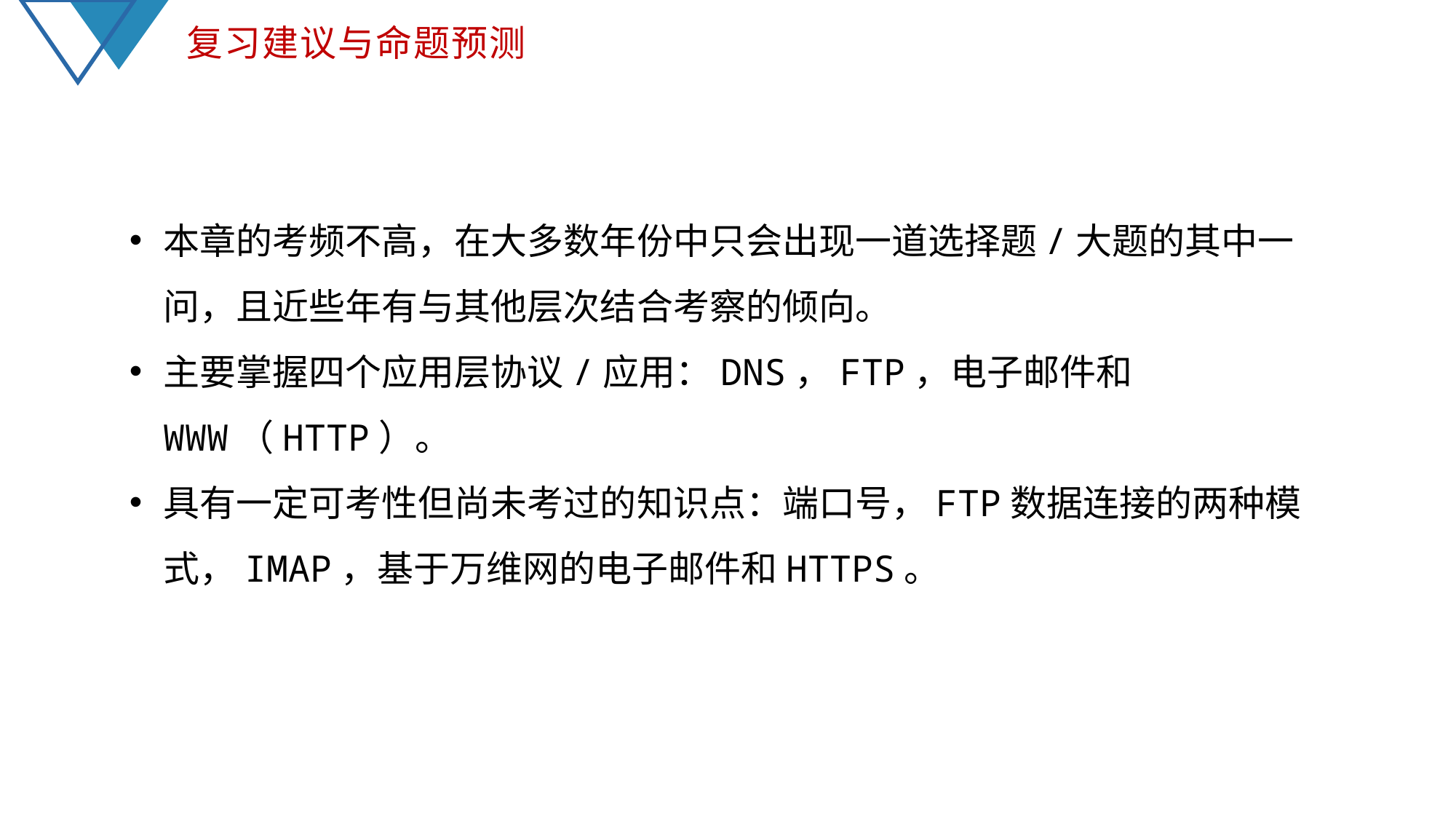

复习建议与命题预测

本章的考频不高，在大多数年份中只会出现一道选择题/大题的其中一问，且近些年有与其他层次结合考察的倾向。
主要掌握四个应用层协议/应用：DNS，FTP，电子邮件和WWW（HTTP）。
具有一定可考性但尚未考过的知识点：端口号，FTP数据连接的两种模式，IMAP，基于万维网的电子邮件和HTTPS。